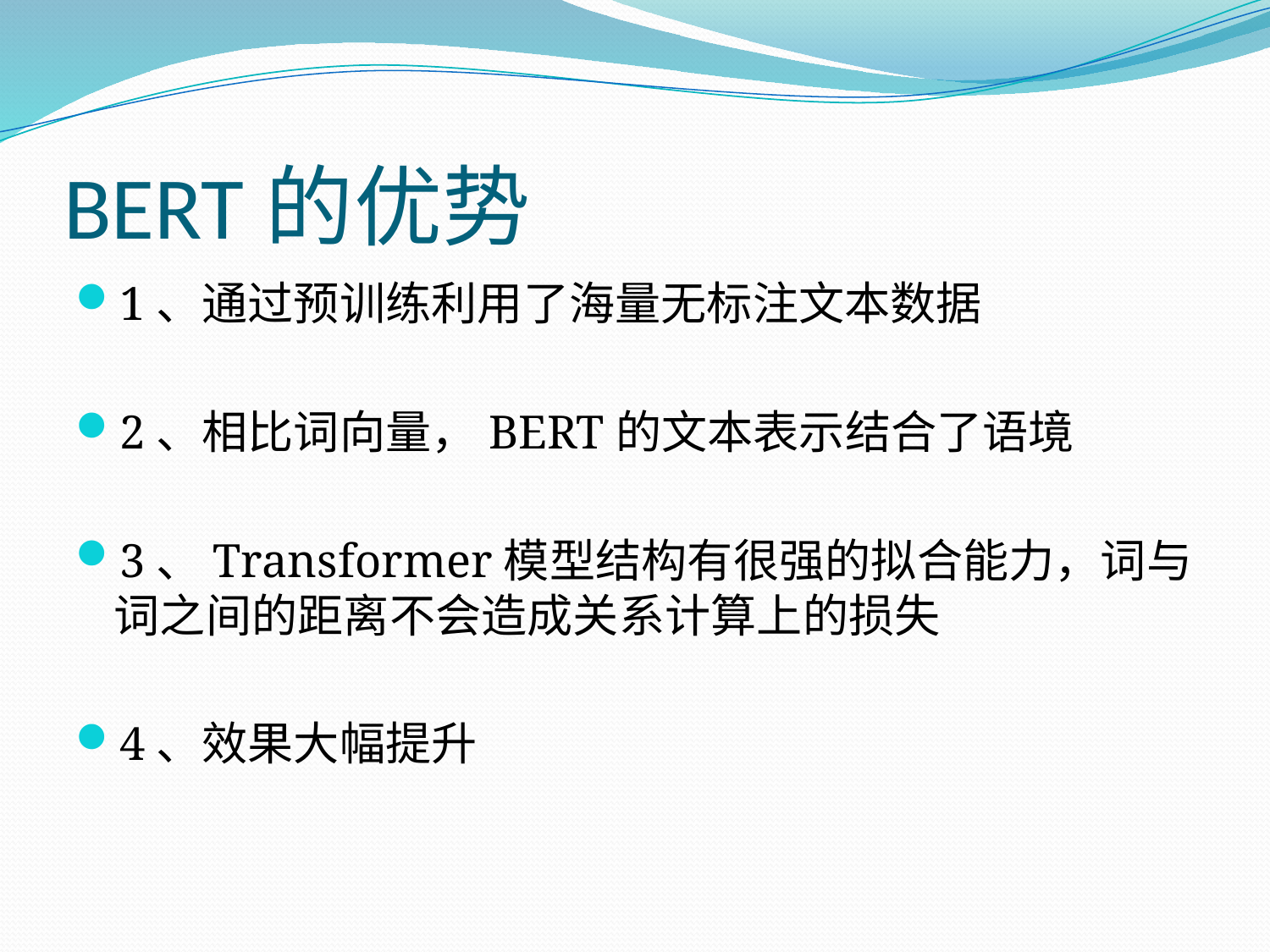

# BERT的优势
1、通过预训练利用了海量无标注文本数据

2、相比词向量，BERT的文本表示结合了语境

3、Transformer模型结构有很强的拟合能力，词与词之间的距离不会造成关系计算上的损失

4、效果大幅提升